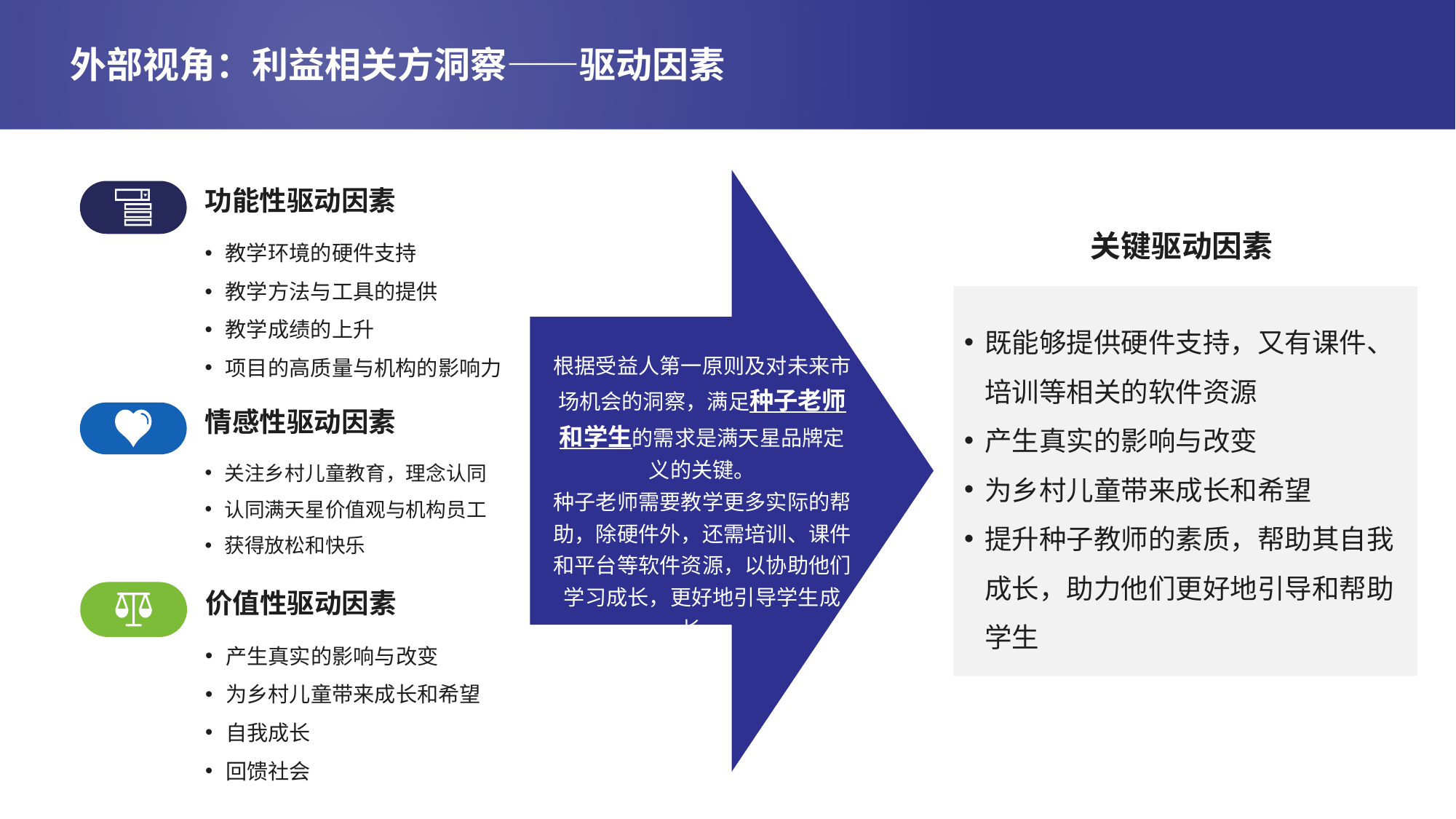

# 外部视角：利益相关方洞察——驱动因素
功能性驱动因素
教学环境的硬件支持
教学方法与工具的提供
教学成绩的上升
项目的高质量与机构的影响力

关键驱动因素
既能够提供硬件支持，又有课件、培训等相关的软件资源
产生真实的影响与改变
为乡村儿童带来成长和希望
提升种子教师的素质，帮助其自我成长，助力他们更好地引导和帮助学生
根据受益人第一原则及对未来市场机会的洞察，满足种子老师和学生的需求是满天星品牌定义的关键。
种子老师需要教学更多实际的帮助，除硬件外，还需培训、课件和平台等软件资源，以协助他们学习成长，更好地引导学生成长。
情感性驱动因素
关注乡村儿童教育，理念认同
认同满天星价值观与机构员工
获得放松和快乐

价值性驱动因素性
产生真实的影响与改变
为乡村儿童带来成长和希望
自我成长
回馈社会